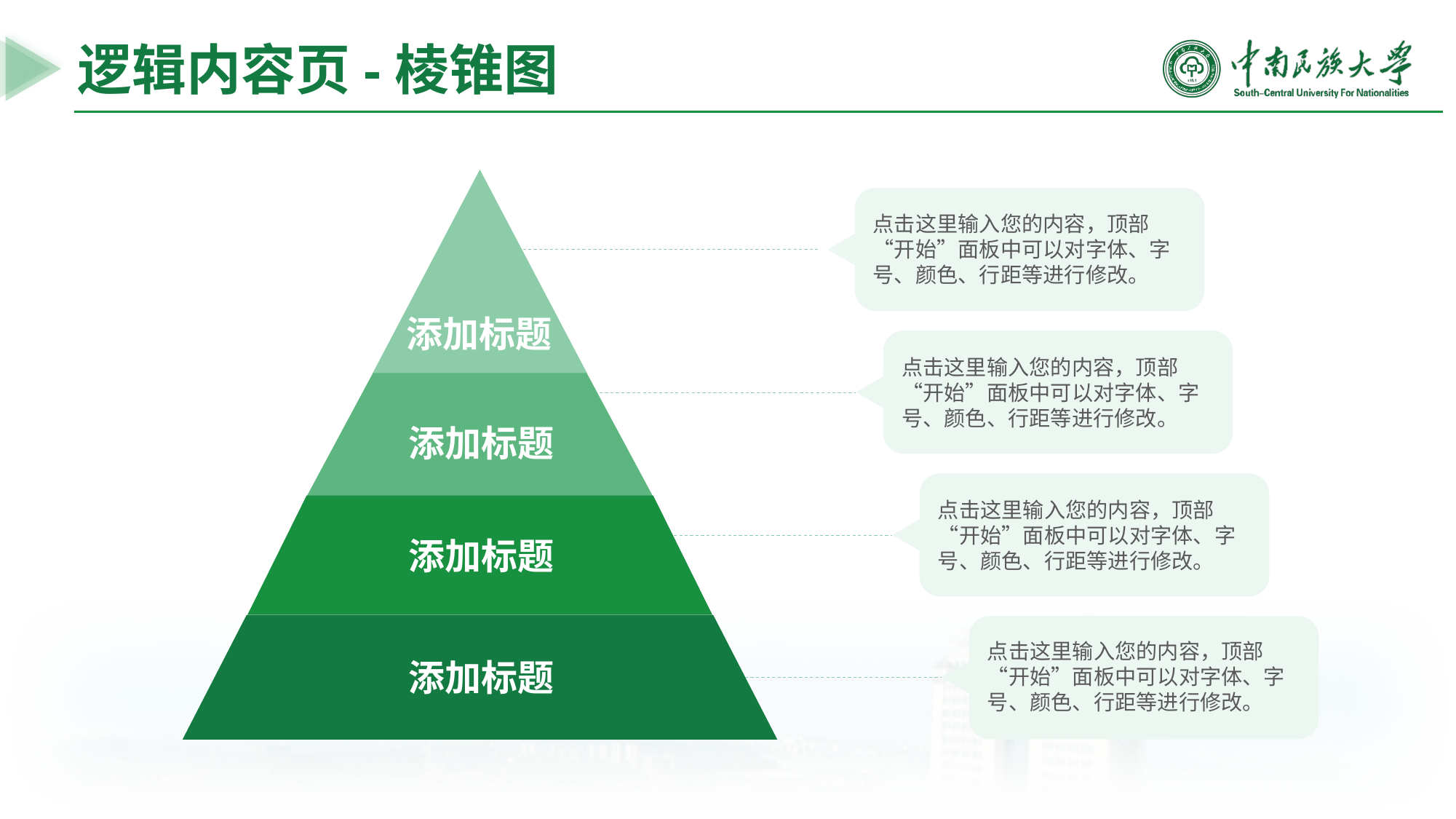

逻辑内容页-棱锥图

点击这里输入您的内容，顶部“开始”面板中可以对字体、字号、颜色、行距等进行修改。

添加标题

点击这里输入您的内容，顶部“开始”面板中可以对字体、字号、颜色、行距等进行修改。

添加标题

点击这里输入您的内容，顶部“开始”面板中可以对字体、字号、颜色、行距等进行修改。

添加标题

点击这里输入您的内容，顶部“开始”面板中可以对字体、字号、颜色、行距等进行修改。

添加标题